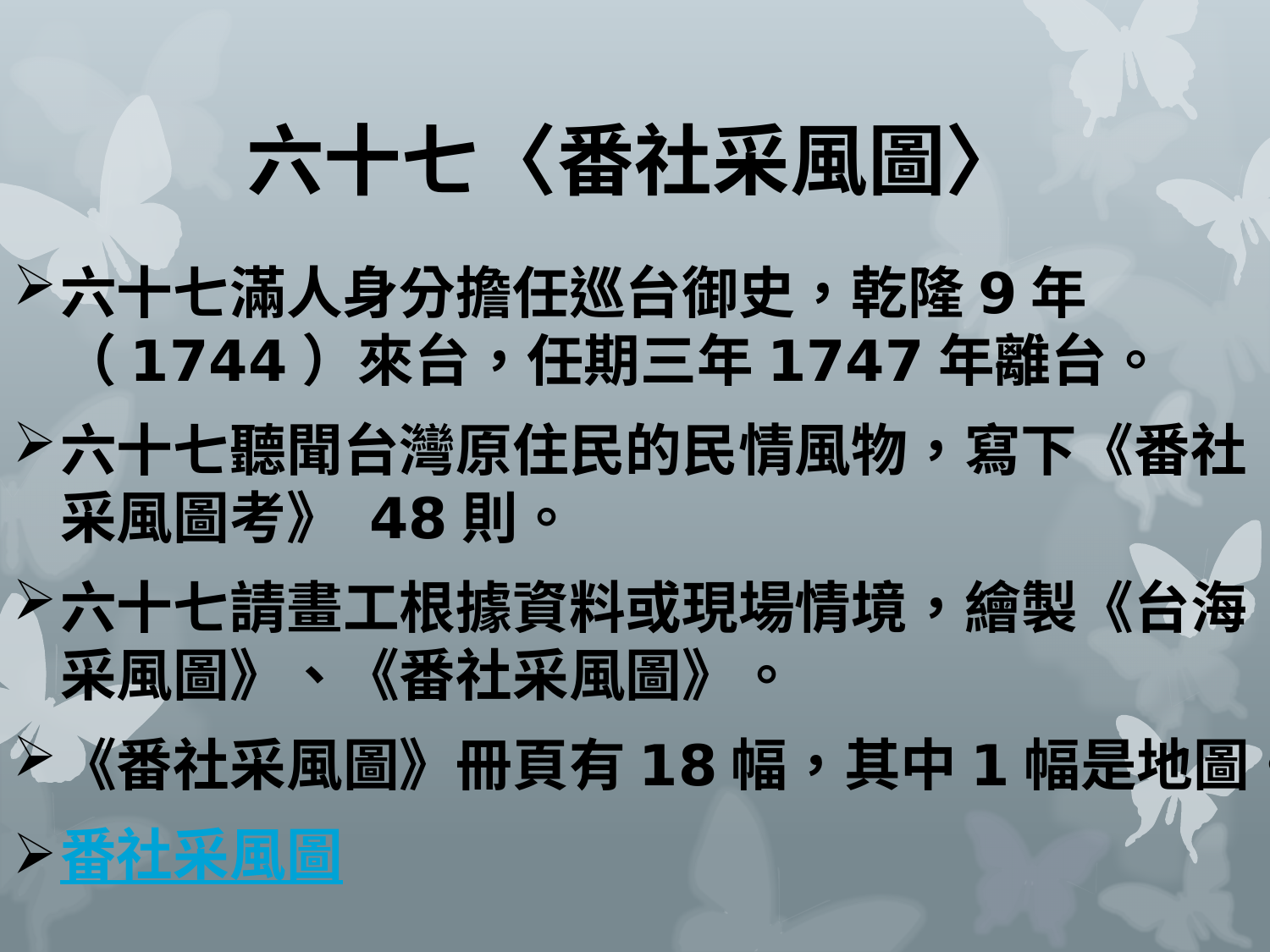

# 六十七〈番社采風圖〉
六十七滿人身分擔任巡台御史，乾隆9年（1744）來台，任期三年1747年離台。
六十七聽聞台灣原住民的民情風物，寫下《番社采風圖考》 48則。
六十七請畫工根據資料或現場情境，繪製《台海采風圖》、《番社采風圖》。
《番社采風圖》冊頁有18幅，其中1幅是地圖。
番社采風圖